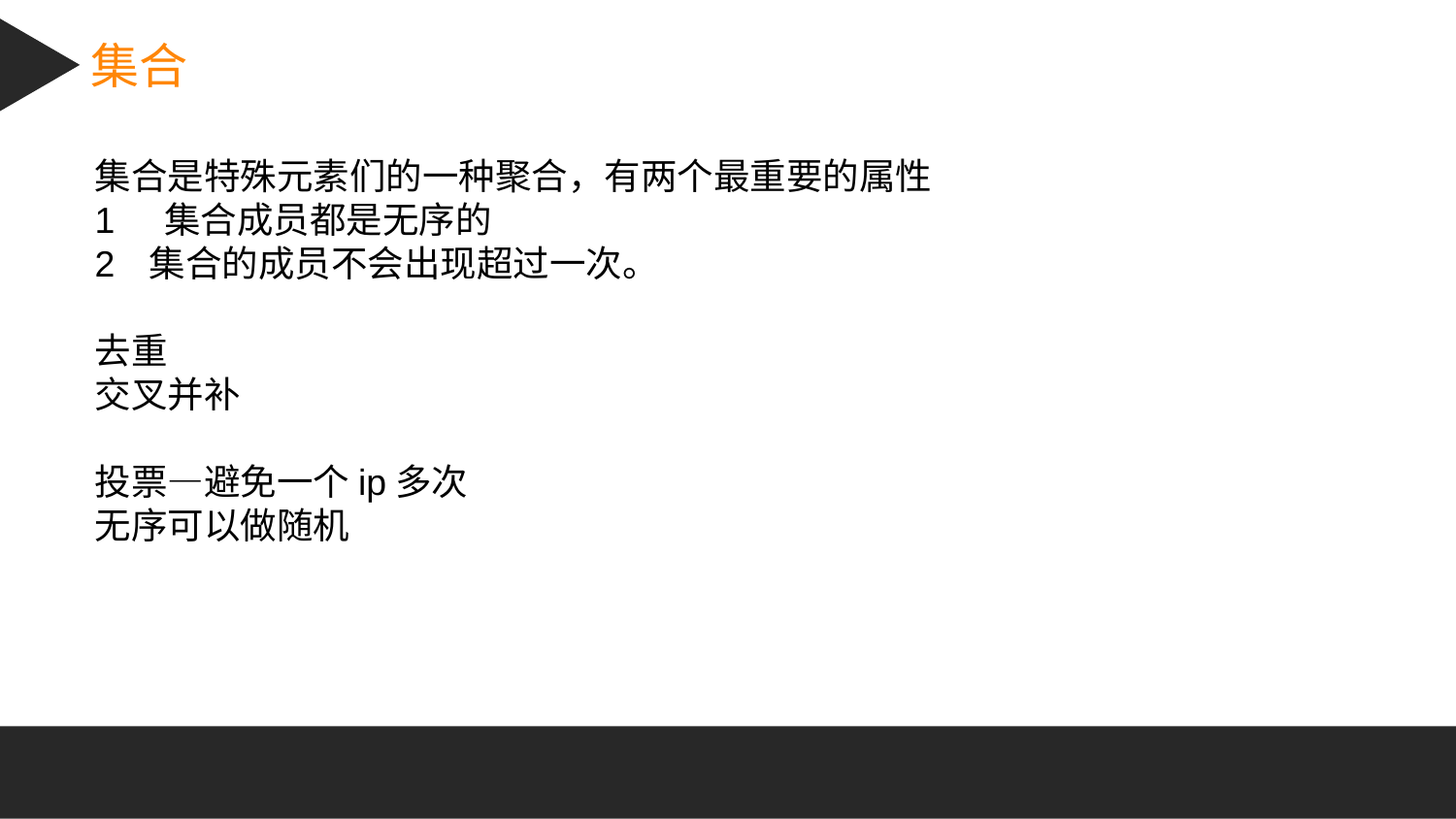

集合
集合是特殊元素们的一种聚合，有两个最重要的属性
1    集合成员都是无序的
集合的成员不会出现超过一次。

去重
交叉并补

投票—避免一个ip多次
无序可以做随机